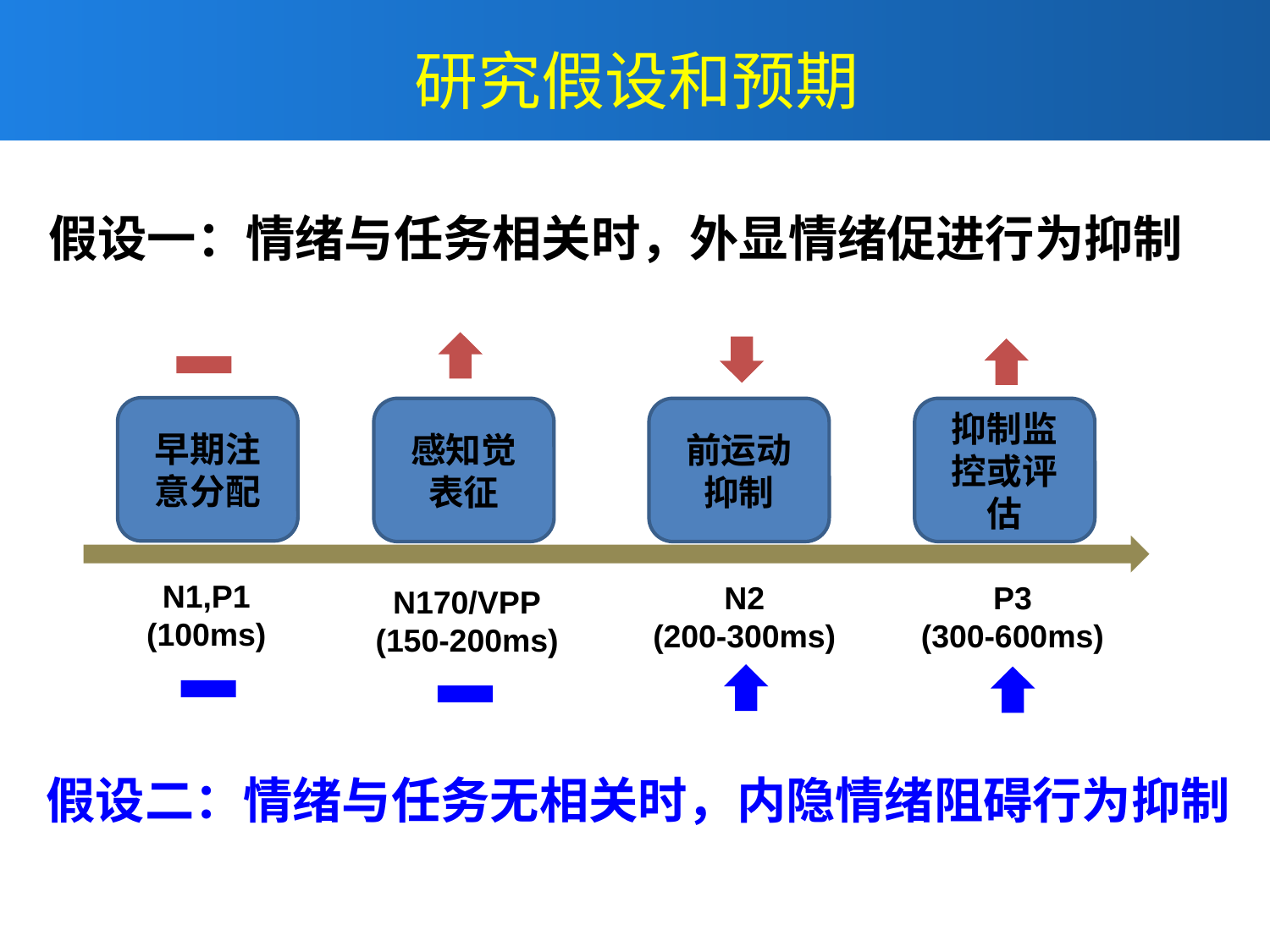

# 研究假设和预期
假设一：情绪与任务相关时，外显情绪促进行为抑制

早期注意分配
感知觉
表征
前运动
抑制
抑制监控或评估

N1,P1
(100ms)
N2
(200-300ms)
P3
(300-600ms)
N170/VPP
(150-200ms)

假设二：情绪与任务无相关时，内隐情绪阻碍行为抑制